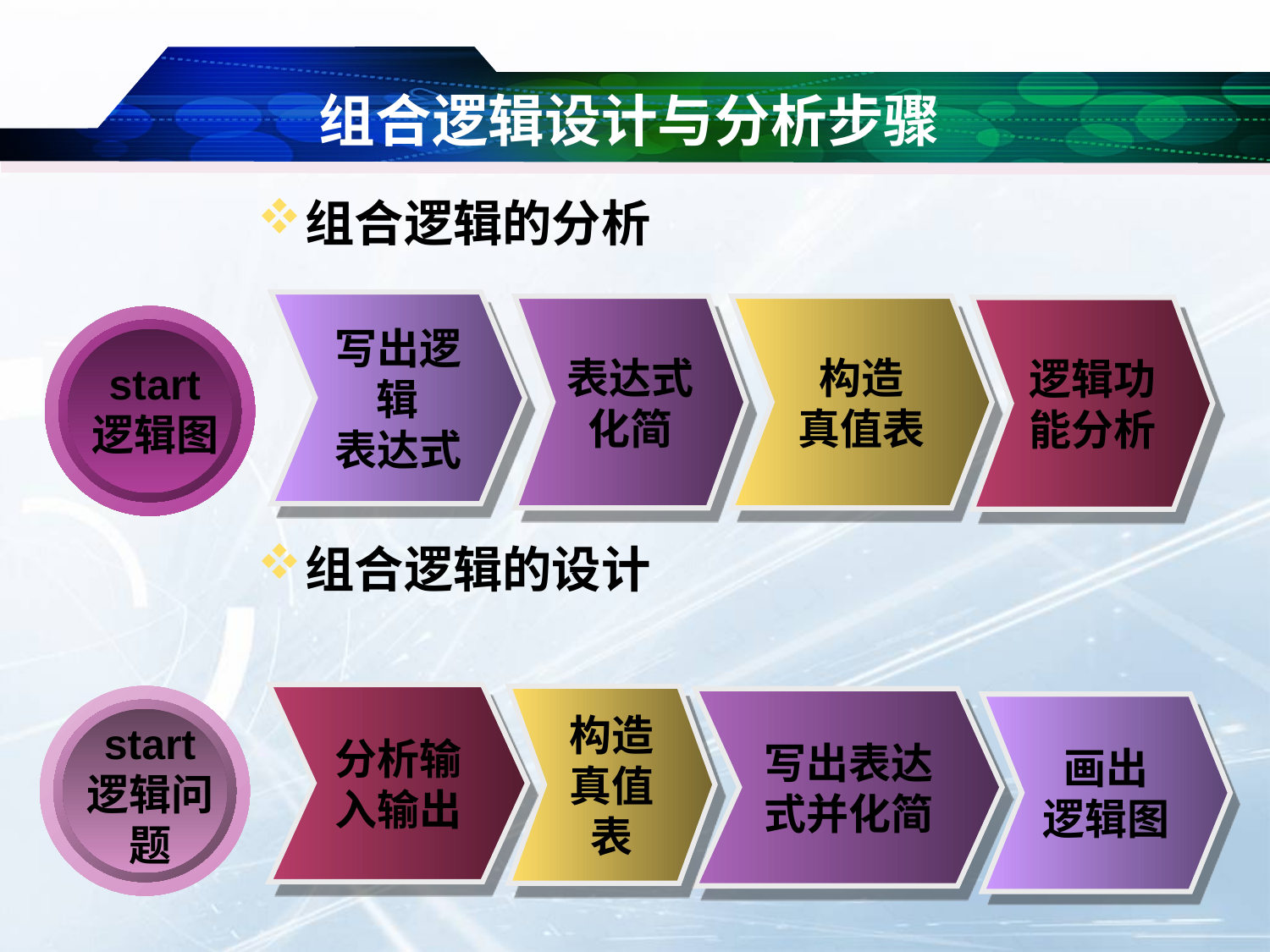

# 组合逻辑设计与分析步骤
组合逻辑的分析

组合逻辑的设计
写出逻辑
表达式
表达式
化简
构造
真值表
逻辑功
能分析

start
逻辑图
分析输
入输出

构造
真值表
写出表达
式并化简
画出
逻辑图
start
逻辑问题